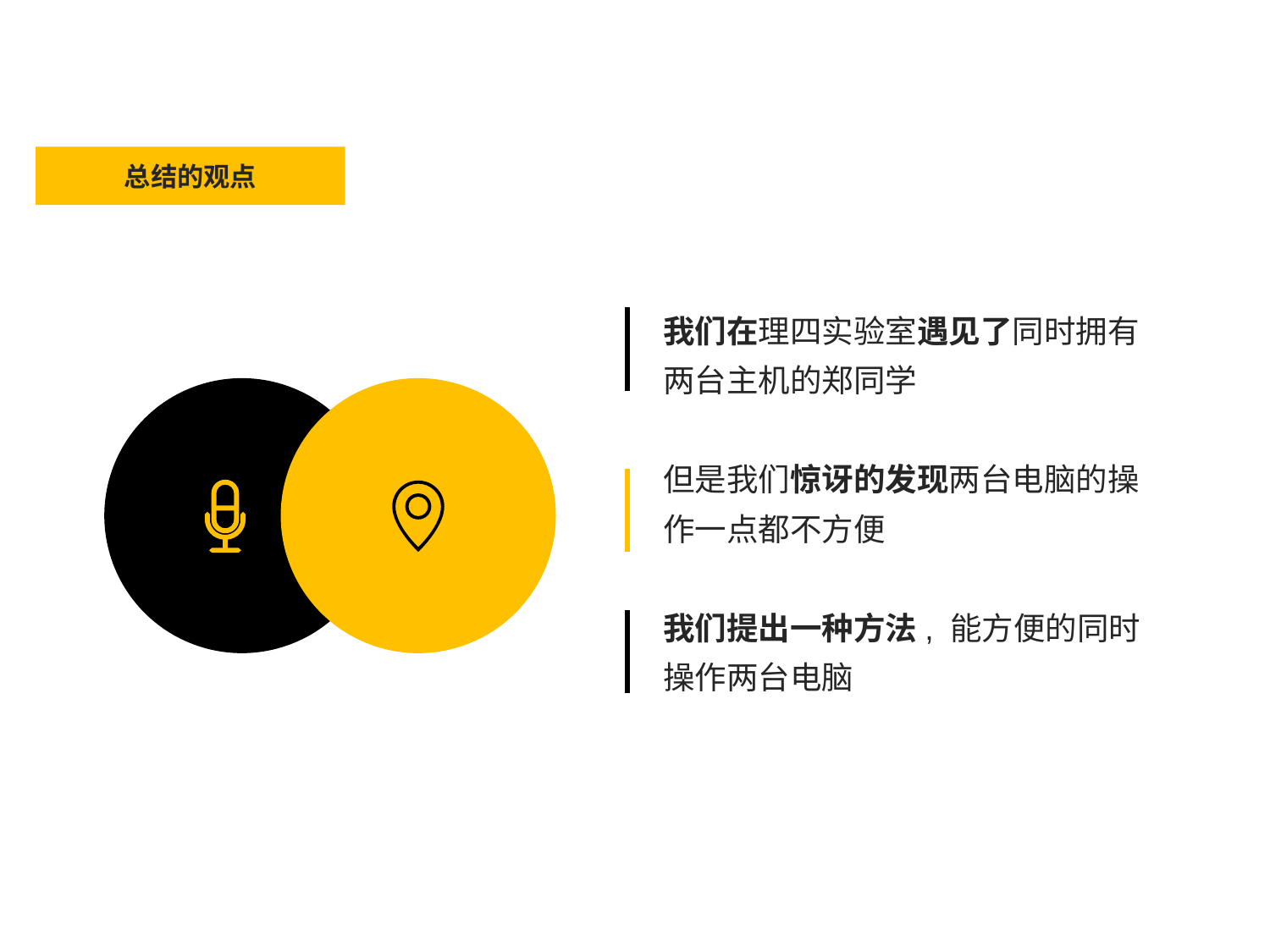

总结的观点
我们在理四实验室遇见了同时拥有两台主机的郑同学

但是我们惊讶的发现两台电脑的操作一点都不方便

我们提出一种方法, 能方便的同时操作两台电脑